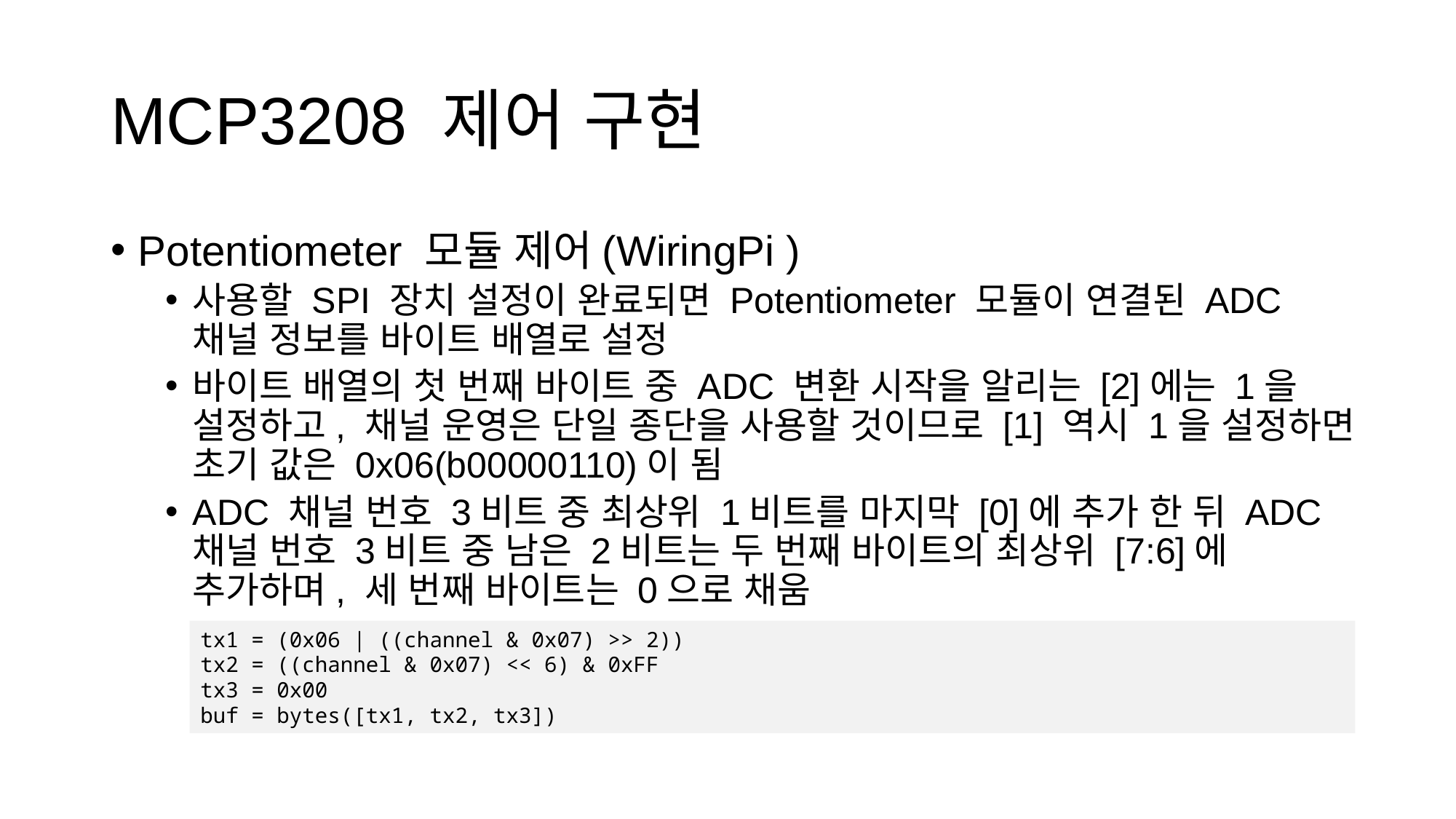

# MCP3208 제어 구현
Potentiometer 모듈 제어(WiringPi )
사용할 SPI 장치 설정이 완료되면 Potentiometer 모듈이 연결된 ADC
채널 정보를 바이트 배열로 설정
바이트 배열의 첫 번째 바이트 중 ADC 변환 시작을 알리는 [2]에는 1을 설정하고, 채널 운영은 단일 종단을 사용할 것이므로 [1] 역시 1을 설정하면 초기 값은 0x06(b00000110)이 됨
ADC 채널 번호 3비트 중 최상위 1비트를 마지막 [0]에 추가 한 뒤 ADC 채널 번호 3비트 중 남은 2비트는 두 번째 바이트의 최상위 [7:6]에 추가하며, 세 번째 바이트는 0으로 채움

tx1 = (0x06 | ((channel & 0x07) >> 2))
tx2 = ((channel & 0x07) << 6) & 0xFF
tx3 = 0x00
buf = bytes([tx1, tx2, tx3])